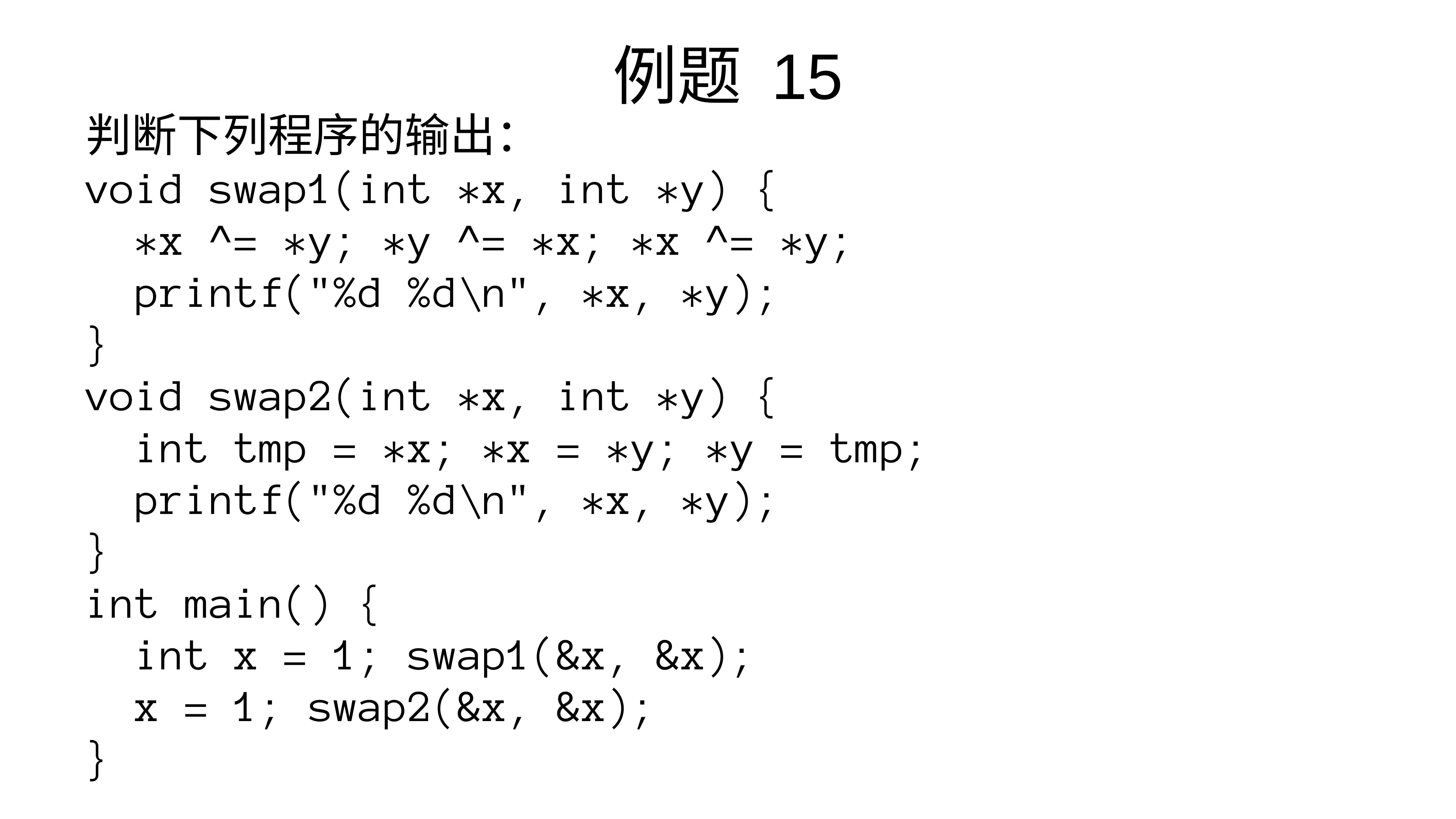

例题 15
判断下列程序的输出：
void swap1(int *x, int *y) {
  *x ^= *y; *y ^= *x; *x ^= *y;
  printf("%d %d\n", *x, *y);
}
void swap2(int *x, int *y) {
  int tmp = *x; *x = *y; *y = tmp;
  printf("%d %d\n", *x, *y);
}
int main() {
  int x = 1; swap1(&x, &x);
  x = 1; swap2(&x, &x);
}